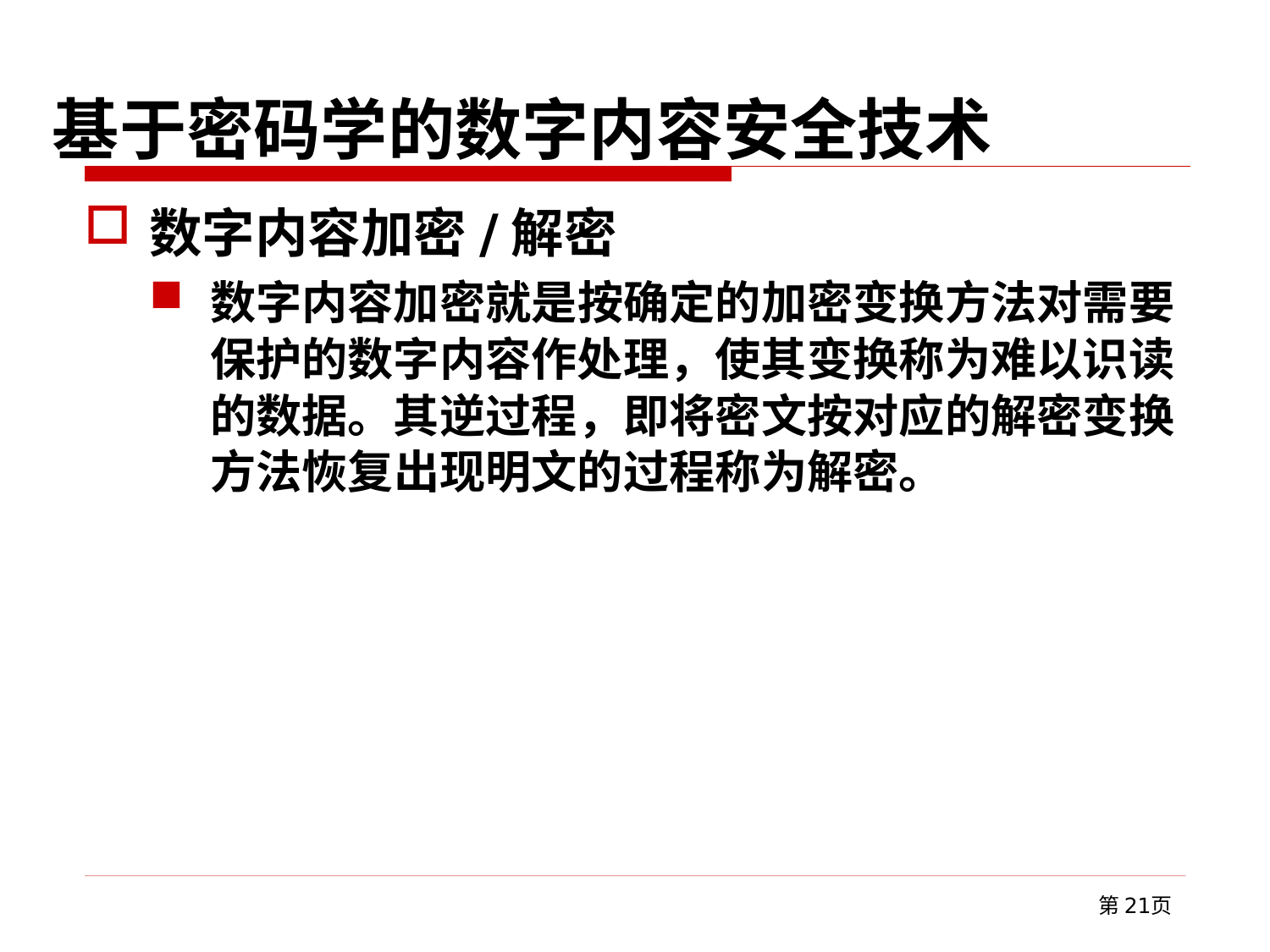

基于密码学的数字内容安全技术
数字内容加密/解密
数字内容加密就是按确定的加密变换方法对需要保护的数字内容作处理，使其变换称为难以识读的数据。其逆过程，即将密文按对应的解密变换方法恢复出现明文的过程称为解密。

21